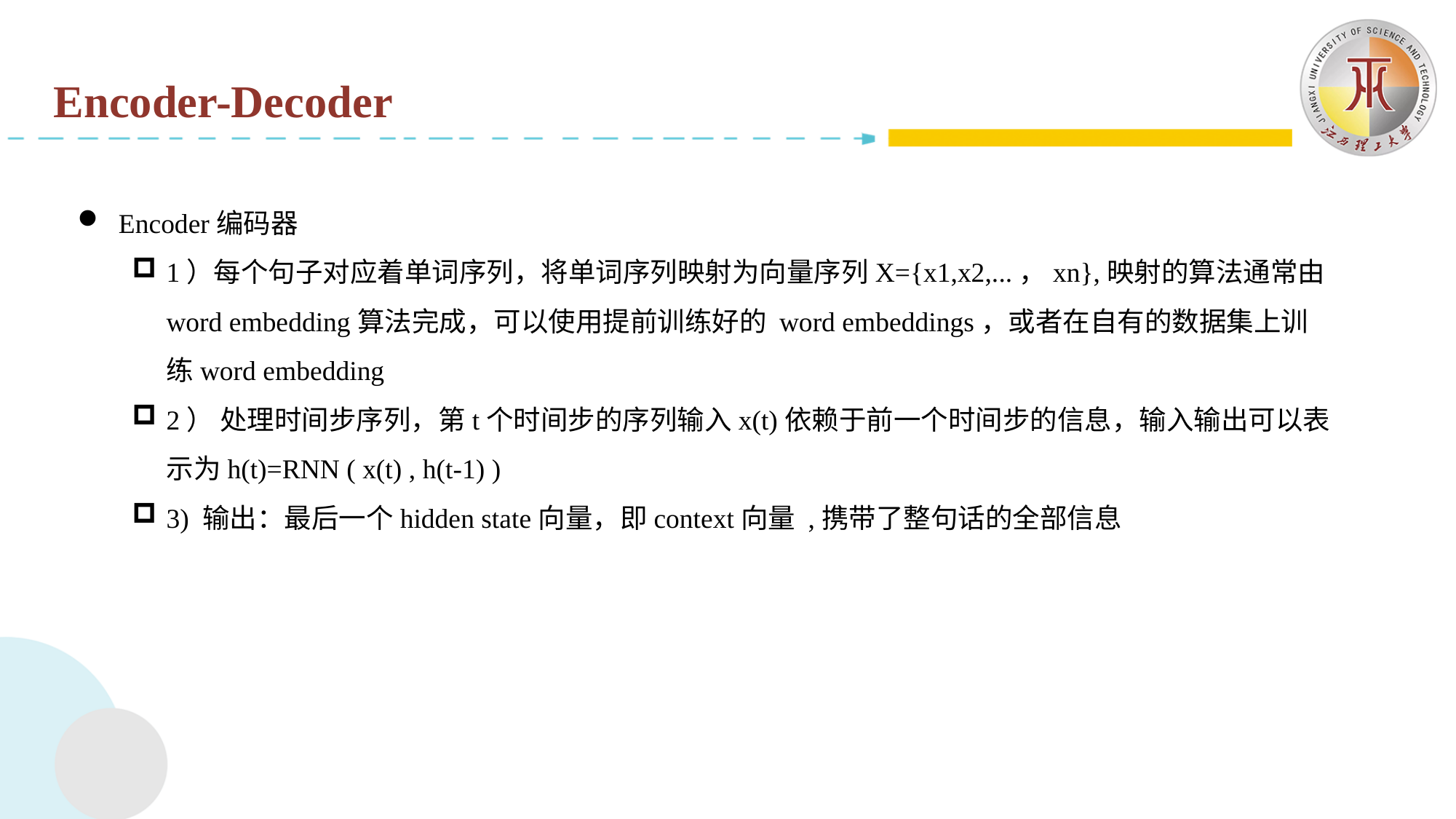

Encoder-Decoder
Encoder编码器
1）每个句子对应着单词序列，将单词序列映射为向量序列X={x1,x2,...，xn},映射的算法通常由word embedding算法完成，可以使用提前训练好的 word embeddings，或者在自有的数据集上训练word embedding
2） 处理时间步序列，第t个时间步的序列输入x(t)依赖于前一个时间步的信息，输入输出可以表示为h(t)=RNN ( x(t) , h(t-1) )
3) 输出：最后一个hidden state向量，即context向量 ,携带了整句话的全部信息